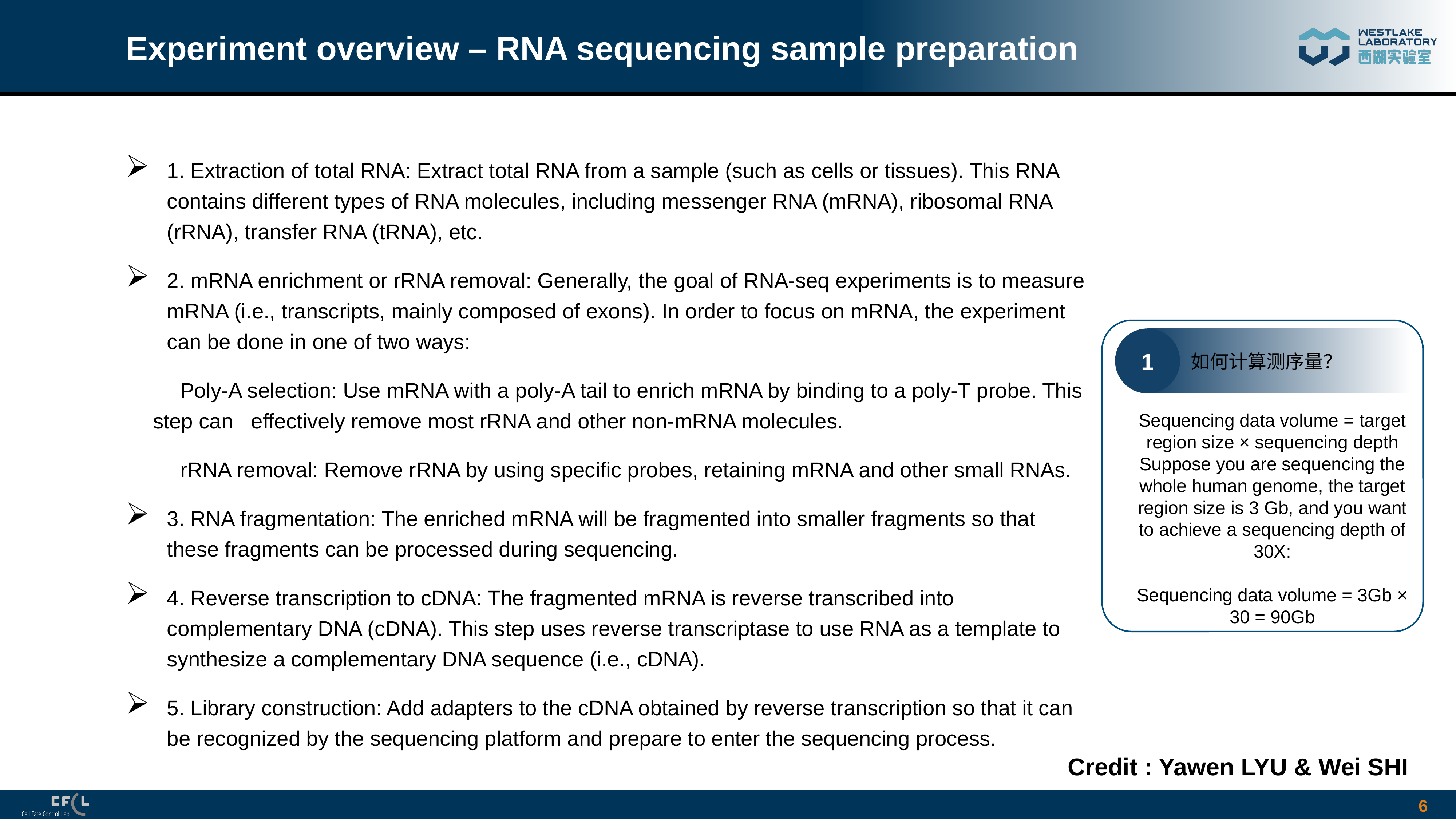

# Experiment overview – RNA sequencing sample preparation
1. Extraction of total RNA: Extract total RNA from a sample (such as cells or tissues). This RNA contains different types of RNA molecules, including messenger RNA (mRNA), ribosomal RNA (rRNA), transfer RNA (tRNA), etc.
2. mRNA enrichment or rRNA removal: Generally, the goal of RNA-seq experiments is to measure mRNA (i.e., transcripts, mainly composed of exons). In order to focus on mRNA, the experiment can be done in one of two ways:
Poly-A selection: Use mRNA with a poly-A tail to enrich mRNA by binding to a poly-T probe. This step can   effectively remove most rRNA and other non-mRNA molecules.
rRNA removal: Remove rRNA by using specific probes, retaining mRNA and other small RNAs.
3. RNA fragmentation: The enriched mRNA will be fragmented into smaller fragments so that these fragments can be processed during sequencing.
4. Reverse transcription to cDNA: The fragmented mRNA is reverse transcribed into complementary DNA (cDNA). This step uses reverse transcriptase to use RNA as a template to synthesize a complementary DNA sequence (i.e., cDNA).
5. Library construction: Add adapters to the cDNA obtained by reverse transcription so that it can be recognized by the sequencing platform and prepare to enter the sequencing process.
测序数据量=目标区域大小×测序深度
1

如何计算测序量？

Sequencing data volume = target region size × sequencing depth
Suppose you are sequencing the whole human genome, the target region size is 3 Gb, and you want to achieve a sequencing depth of 30X:

Sequencing data volume = 3Gb × 30 = 90Gb
Credit : Yawen LYU & Wei SHI
6